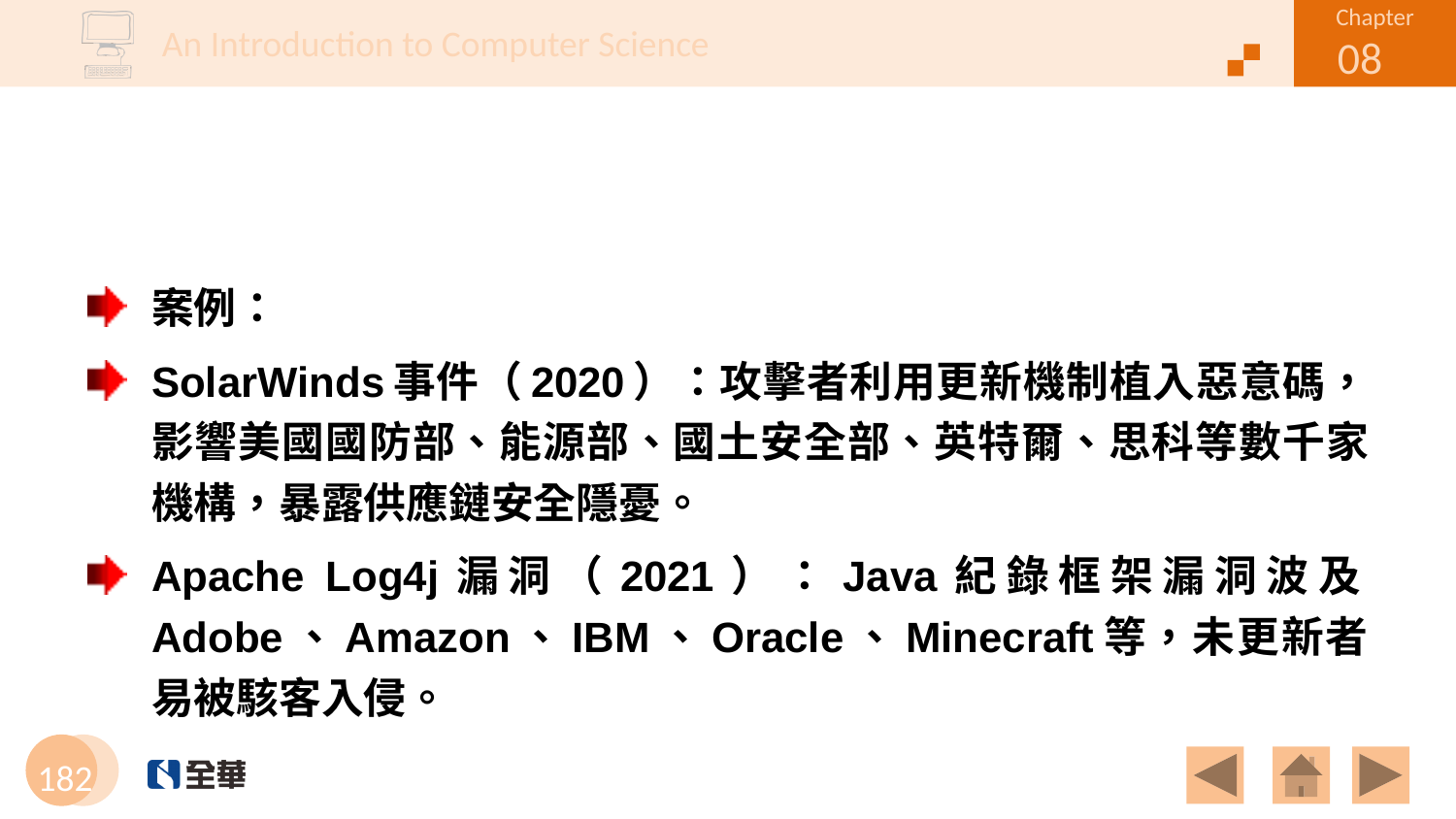

#
案例：
SolarWinds事件（2020）：攻擊者利用更新機制植入惡意碼，影響美國國防部、能源部、國土安全部、英特爾、思科等數千家機構，暴露供應鏈安全隱憂。
Apache Log4j漏洞（2021）：Java紀錄框架漏洞波及Adobe、Amazon、IBM、Oracle、Minecraft等，未更新者易被駭客入侵。